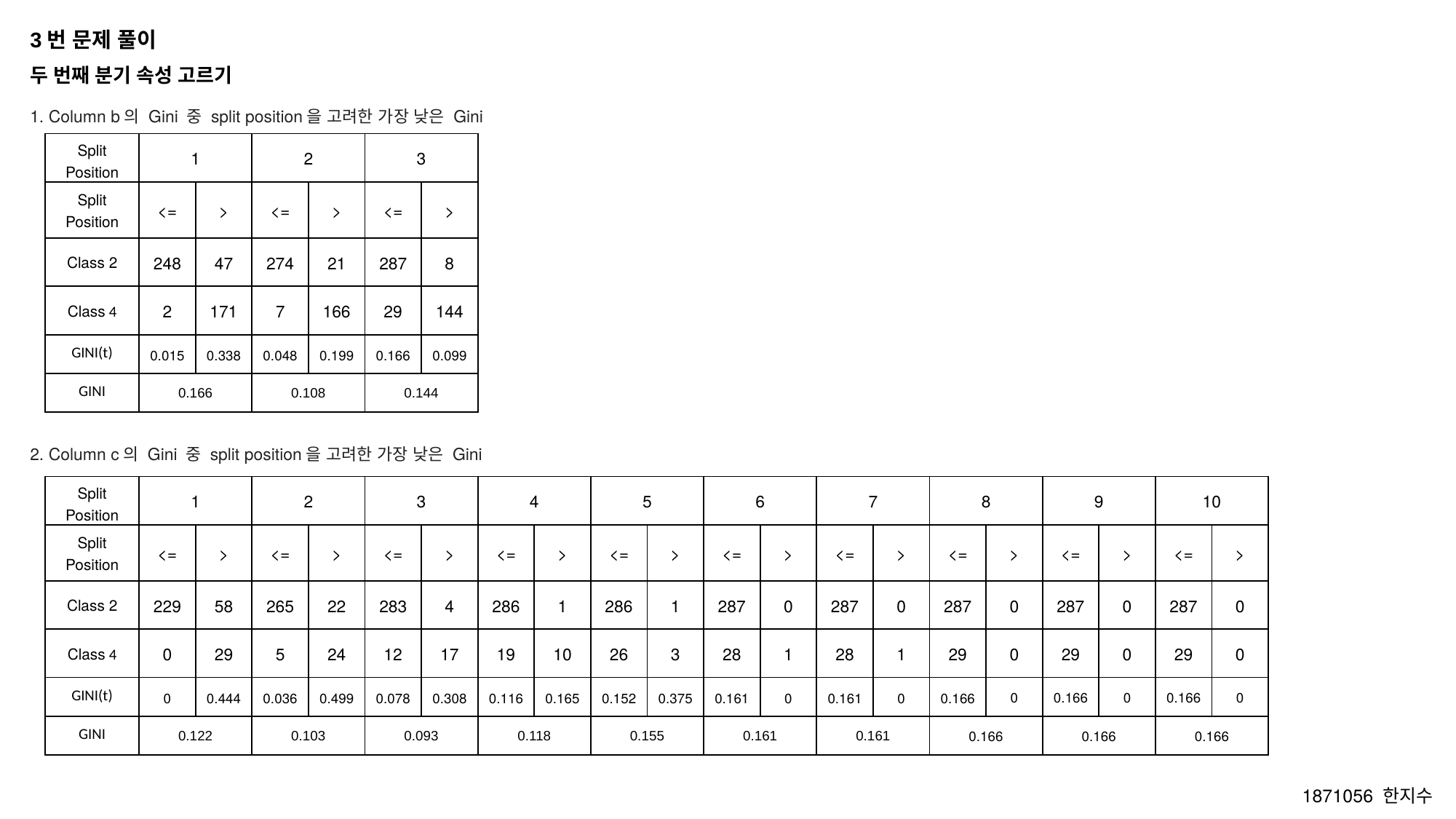

3번 문제 풀이
두 번째 분기 속성 고르기
1. Column b의 Gini 중 split position을 고려한 가장 낮은 Gini
| Split Position | 1 |  | 2 |  | 3 |  |
| --- | --- | --- | --- | --- | --- | --- |
| Split Position | <= | > | <= | > | <= | > |
| Class 2 | 248 | 47 | 274 | 21 | 287 | 8 |
| Class 4 | 2 | 171 | 7 | 166 | 29 | 144 |
| GINI(t) | 0.015 | 0.338 | 0.048 | 0.199 | 0.166 | 0.099 |
| GINI | 0.166 |  | 0.108 |  | 0.144 |  |
2. Column c의 Gini 중 split position을 고려한 가장 낮은 Gini
| Split Position | 1 |  | 2 |  | 3 |  | 4 |  | 5 |  | 6 |  | 7 |  | 8 |  | 9 |  | 10 |  |
| --- | --- | --- | --- | --- | --- | --- | --- | --- | --- | --- | --- | --- | --- | --- | --- | --- | --- | --- | --- | --- |
| Split Position | <= | > | <= | > | <= | > | <= | > | <= | > | <= | > | <= | > | <= | > | <= | > | <= | > |
| Class 2 | 229 | 58 | 265 | 22 | 283 | 4 | 286 | 1 | 286 | 1 | 287 | 0 | 287 | 0 | 287 | 0 | 287 | 0 | 287 | 0 |
| Class 4 | 0 | 29 | 5 | 24 | 12 | 17 | 19 | 10 | 26 | 3 | 28 | 1 | 28 | 1 | 29 | 0 | 29 | 0 | 29 | 0 |
| GINI(t) | 0 | 0.444 | 0.036 | 0.499 | 0.078 | 0.308 | 0.116 | 0.165 | 0.152 | 0.375 | 0.161 | 0 | 0.161 | 0 | 0.166 | 0 | 0.166 | 0 | 0.166 | 0 |
| GINI | 0.122 |  | 0.103 |  | 0.093 |  | 0.118 |  | 0.155 |  | 0.161 |  | 0.161 |  | 0.166 |  | 0.166 |  | 0.166 |  |
1871056 한지수